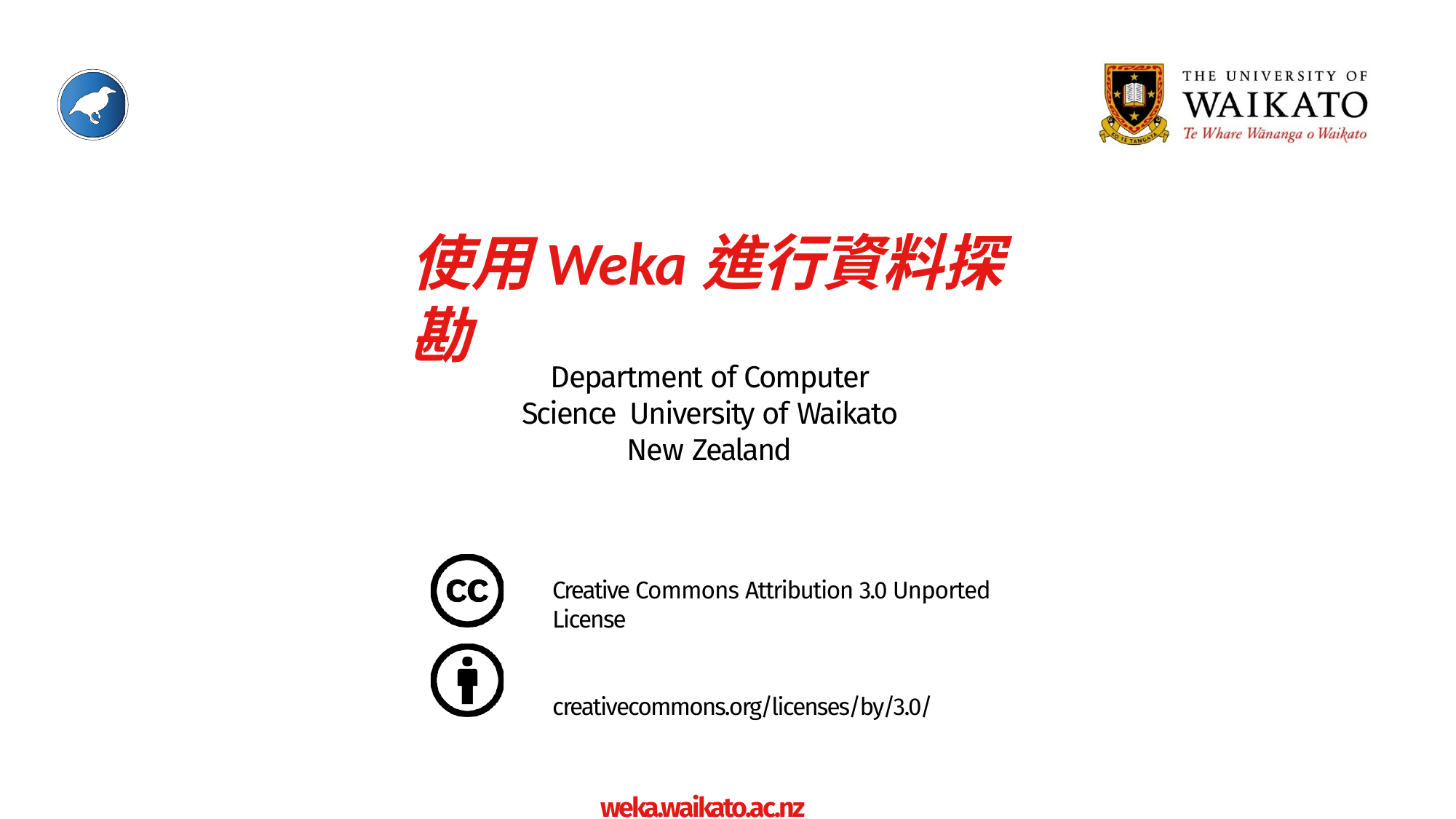

# 使用Weka進行資料探勘
Department of Computer Science  University of Waikato
New Zealand

Creative Commons Attribution 3.0 Unported License

creativecommons.org/licenses/by/3.0/

weka.waikato.ac.nz